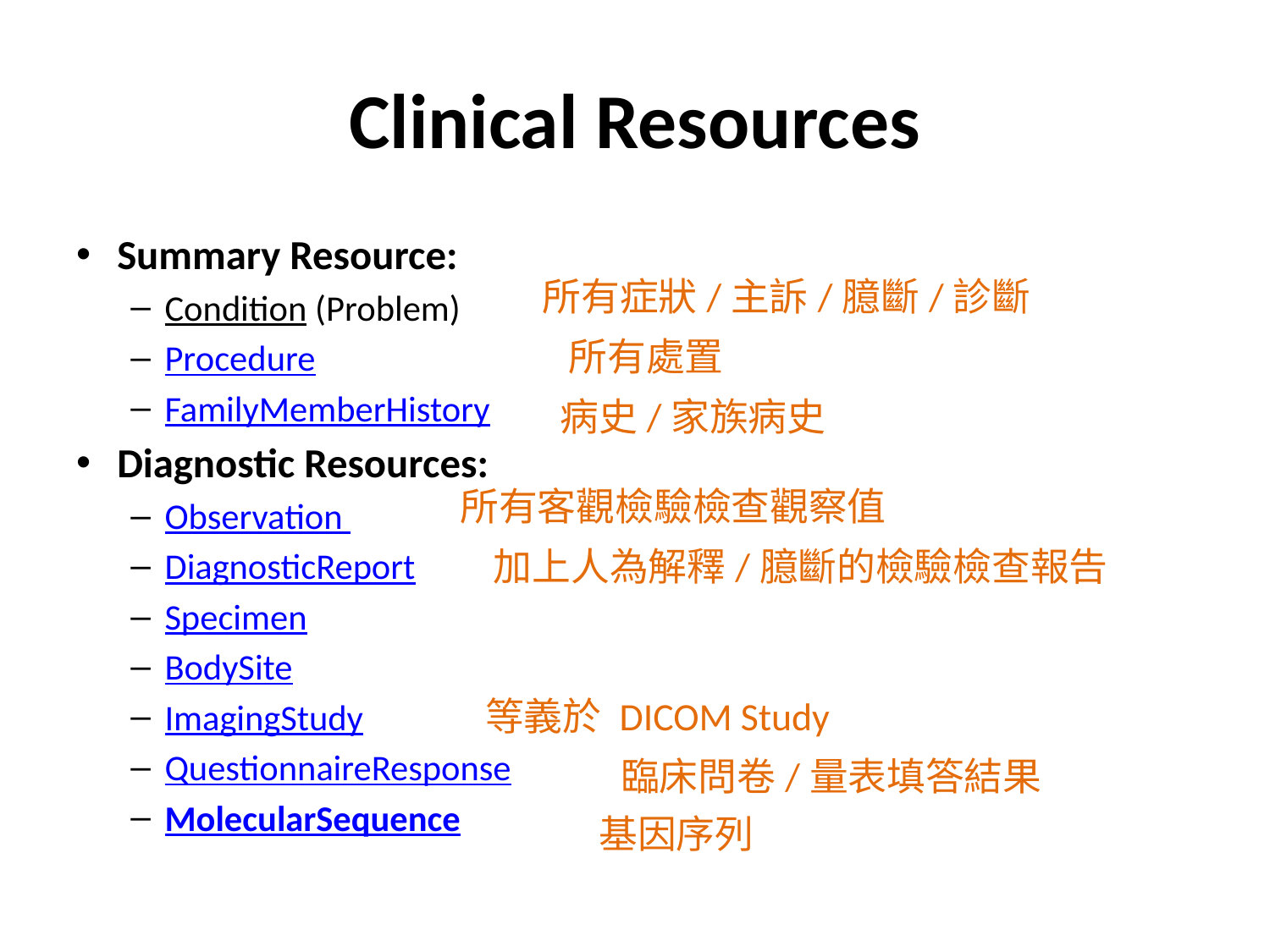

# Clinical Resources
Summary Resource:
Condition (Problem)
Procedure
FamilyMemberHistory
Diagnostic Resources:
Observation
DiagnosticReport
Specimen
BodySite
ImagingStudy
QuestionnaireResponse
MolecularSequence
所有症狀/主訴/臆斷/診斷
所有處置
病史/家族病史
所有客觀檢驗檢查觀察值
加上人為解釋/臆斷的檢驗檢查報告
等義於 DICOM Study
臨床問卷/量表填答結果
基因序列